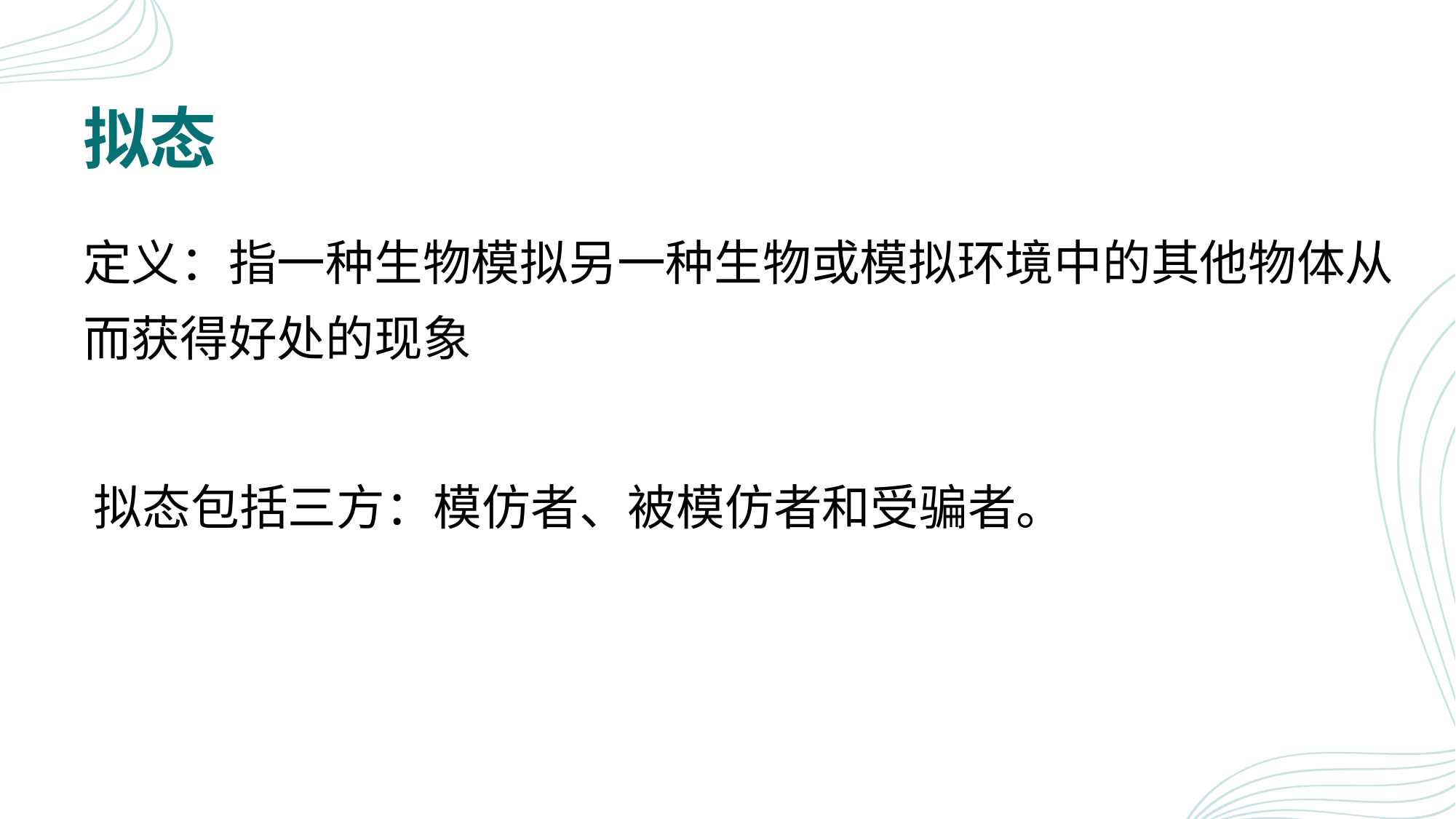

# 拟态
定义：指一种生物模拟另一种生物或模拟环境中的其他物体从而获得好处的现象

拟态包括三方：模仿者、被模仿者和受骗者。